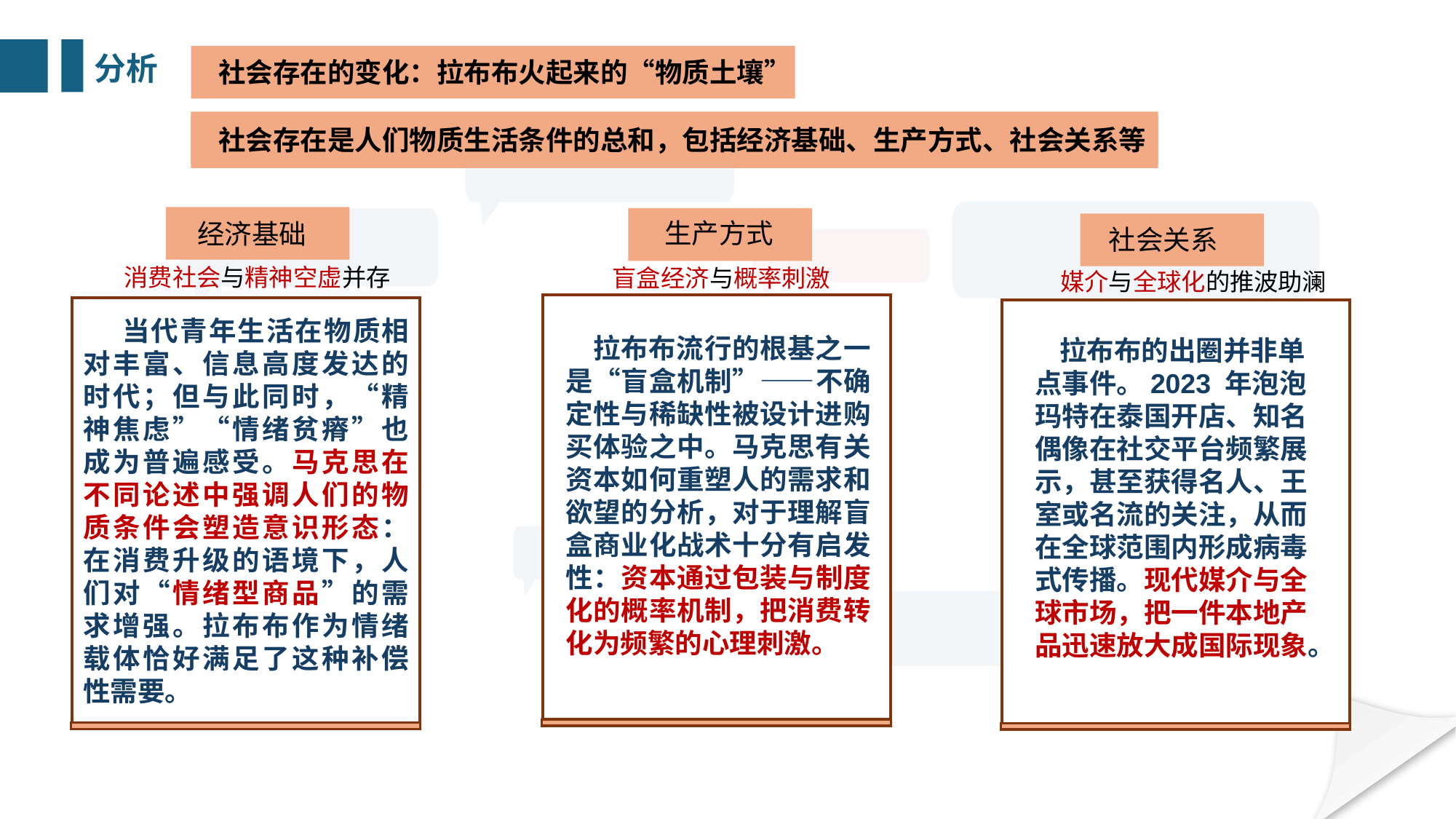

分析

社会存在的变化：拉布布火起来的“物质土壤”

社会存在是人们物质生活条件的总和，包括经济基础、生产方式、社会关系等

社会存在是人们物质生活条件的总和，包括经济基础、生产方式、社会关系等

生产方式
经济基础

社会关系

消费社会与精神空虚并存
盲盒经济与概率刺激
媒介与全球化的推波助澜

    当代青年生活在物质相对丰富、信息高度发达的时代；但与此同时，“精神焦虑”“情绪贫瘠”也成为普遍感受。马克思在不同论述中强调人们的物质条件会塑造意识形态：在消费升级的语境下，人们对“情绪型商品”的需求增强。拉布布作为情绪载体恰好满足了这种补偿性需要。

   拉布布流行的根基之一是“盲盒机制”——不确定性与稀缺性被设计进购买体验之中。马克思有关资本如何重塑人的需求和欲望的分析，对于理解盲盒商业化战术十分有启发性：资本通过包装与制度化的概率机制，把消费转化为频繁的心理刺激。

   拉布布的出圈并非单点事件。2023 年泡泡玛特在泰国开店、知名偶像在社交平台频繁展示，甚至获得名人、王室或名流的关注，从而在全球范围内形成病毒式传播。现代媒介与全球市场，把一件本地产品迅速放大成国际现象。